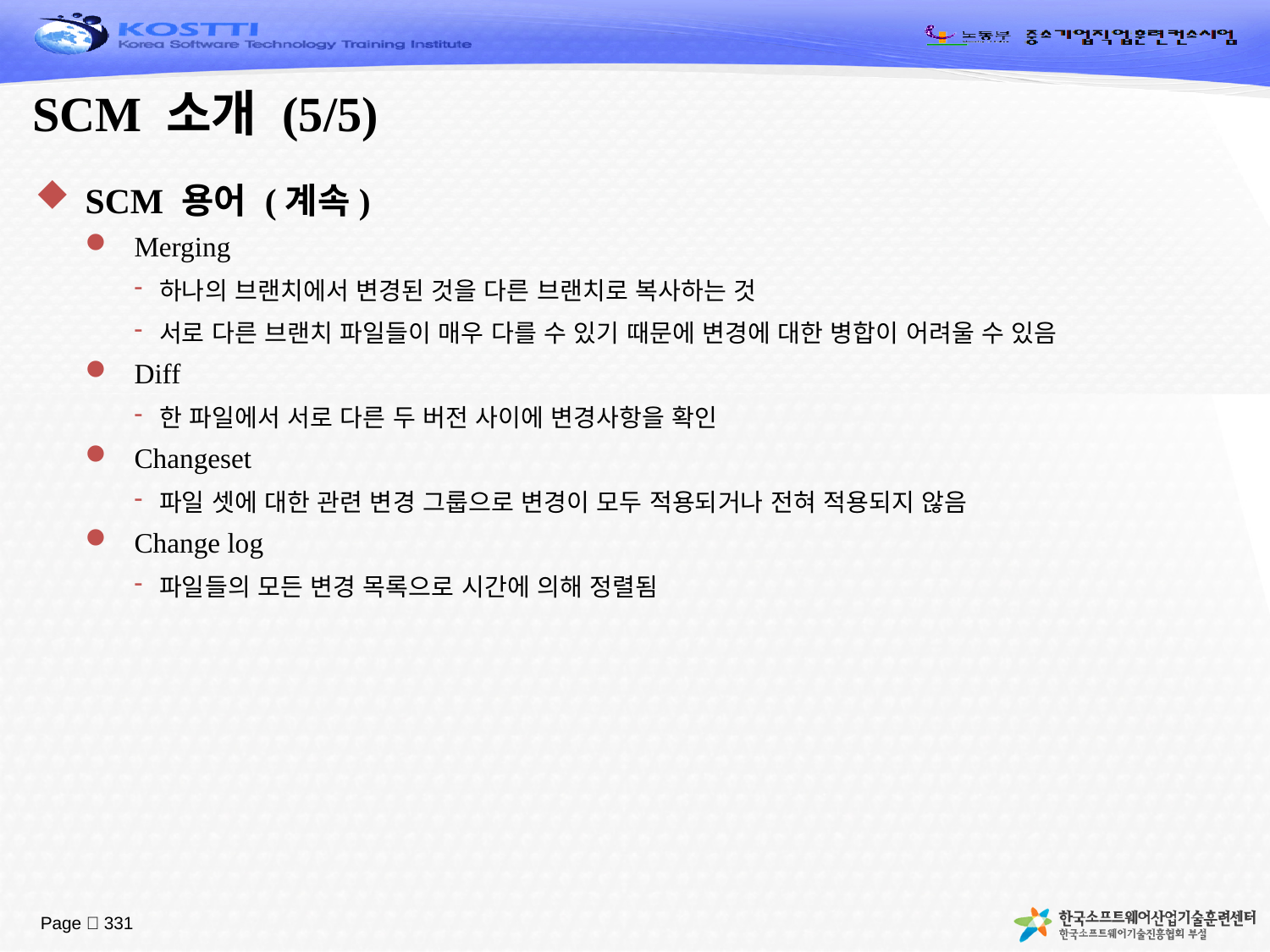

# SCM 소개 (5/5)
SCM 용어 (계속)
Merging
하나의 브랜치에서 변경된 것을 다른 브랜치로 복사하는 것
서로 다른 브랜치 파일들이 매우 다를 수 있기 때문에 변경에 대한 병합이 어려울 수 있음
Diff
한 파일에서 서로 다른 두 버전 사이에 변경사항을 확인
Changeset
파일 셋에 대한 관련 변경 그룹으로 변경이 모두 적용되거나 전혀 적용되지 않음
Change log
파일들의 모든 변경 목록으로 시간에 의해 정렬됨